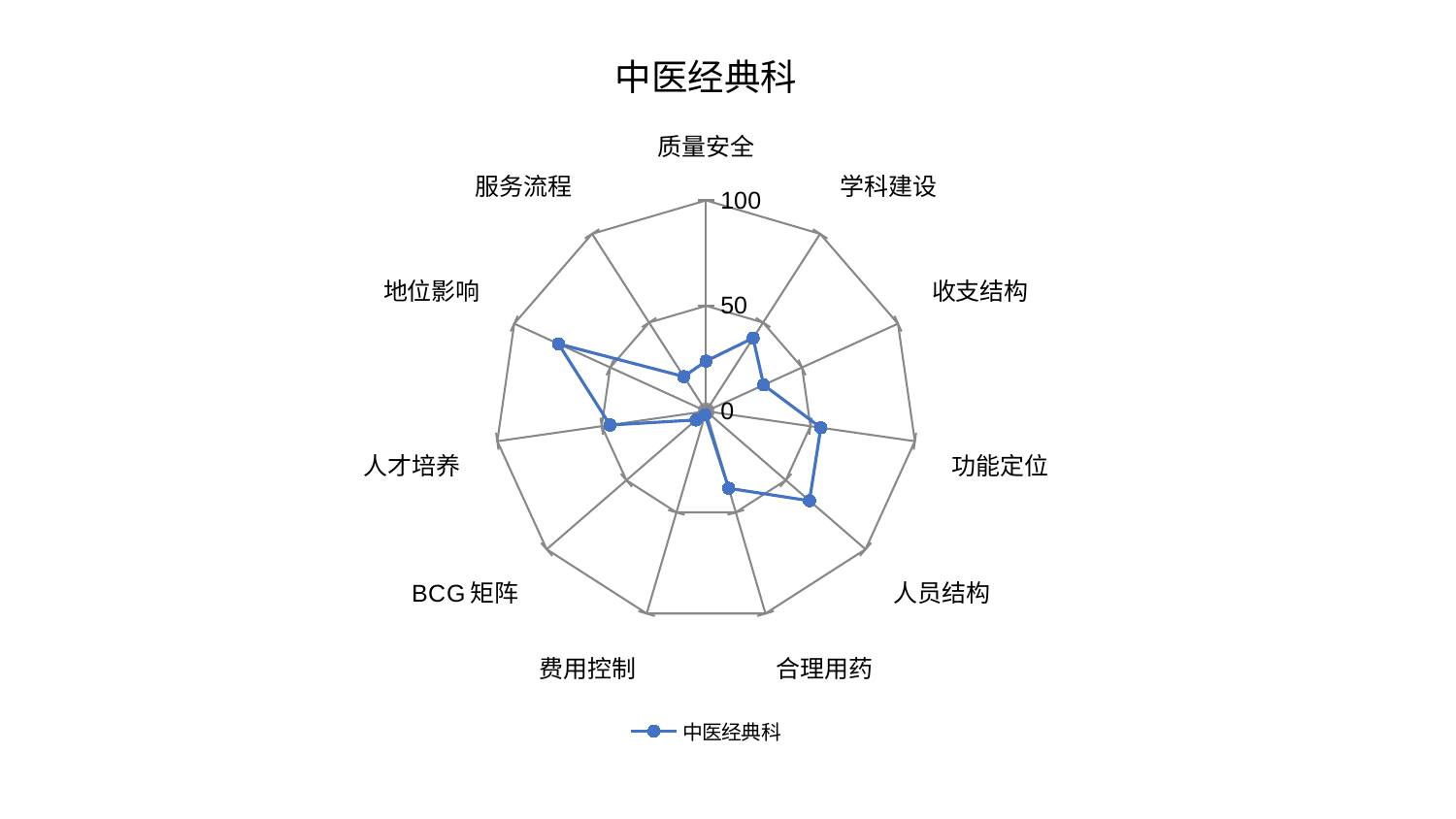

### Chart: 中医经典科

| Category | 中医经典科 |
|---|---|
| 质量安全 | 23.816273822459845 |
| 学科建设 | 41.256609093184814 |
| 收支结构 | 29.983685750030112 |
| 功能定位 | 54.945453124747516 |
| 人员结构 | 64.83374586934163 |
| 合理用药 | 38.1041936487541 |
| 费用控制 | 1.7951077448946282 |
| BCG矩阵 | 6.334190091463721 |
| 人才培养 | 46.02198258723007 |
| 地位影响 | 76.96095706287208 |
| 服务流程 | 19.553605668537493 |
157